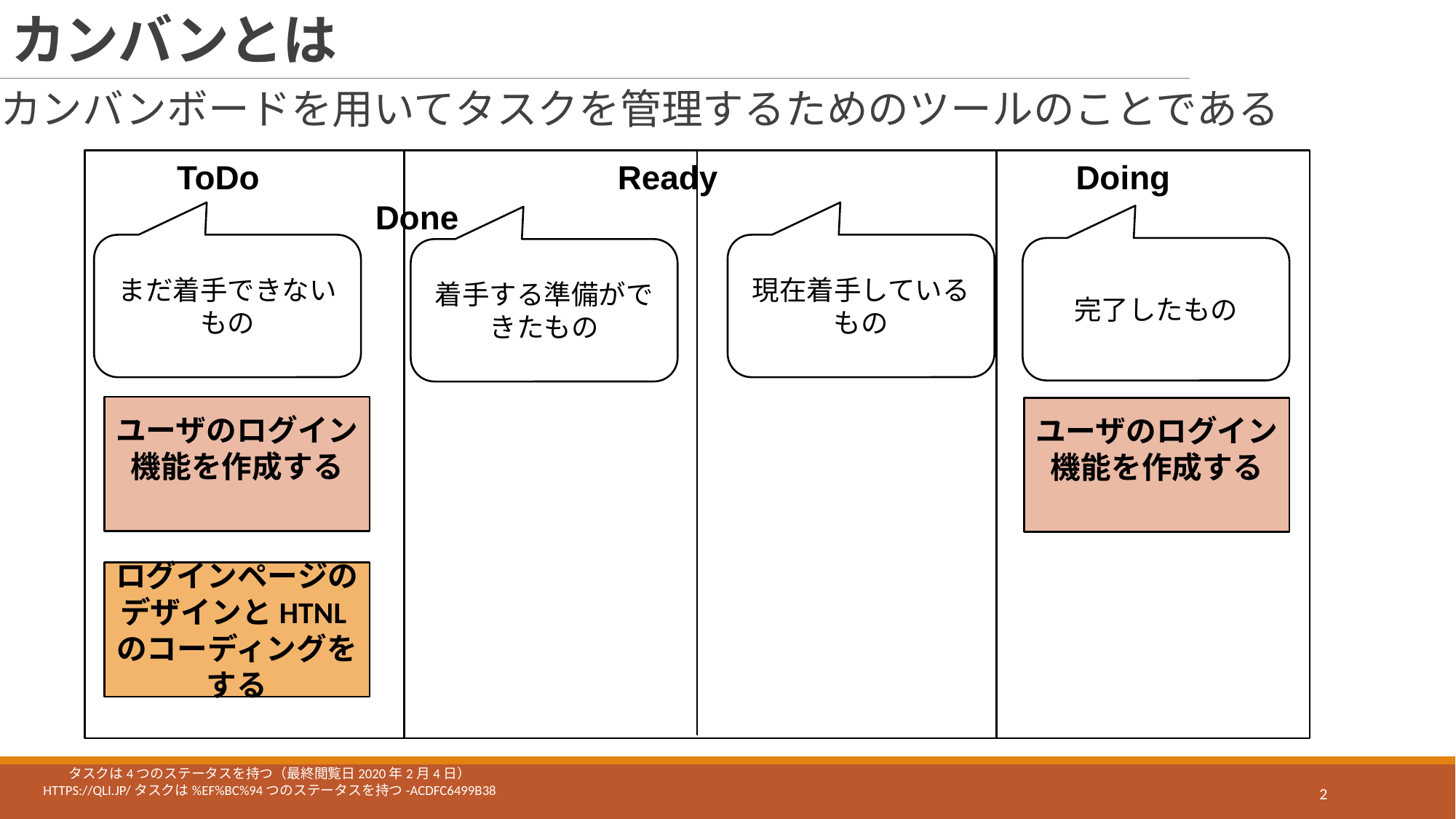

# カンバンとは
カンバンボードを用いてタスクを管理するためのツールのことである

 ToDo 　　　　　　　　　　Ready 　　　　　　　　　　Doing  　　　　　　　　　Done
まだ着手できないもの
現在着手しているもの
完了したもの
着手する準備ができたもの

ユーザのログイン機能を作成する

ユーザのログイン機能を作成する

ユーザのログイン機能を作成する

ユーザのログイン機能を作成する

ログインページのデザインとHTNLのコーディングをする
タスクは4つのステータスを持つ（最終閲覧日2020年2月4日）
https://qli.jp/タスクは%EF%BC%94つのステータスを持つ-acdfc6499b38
2